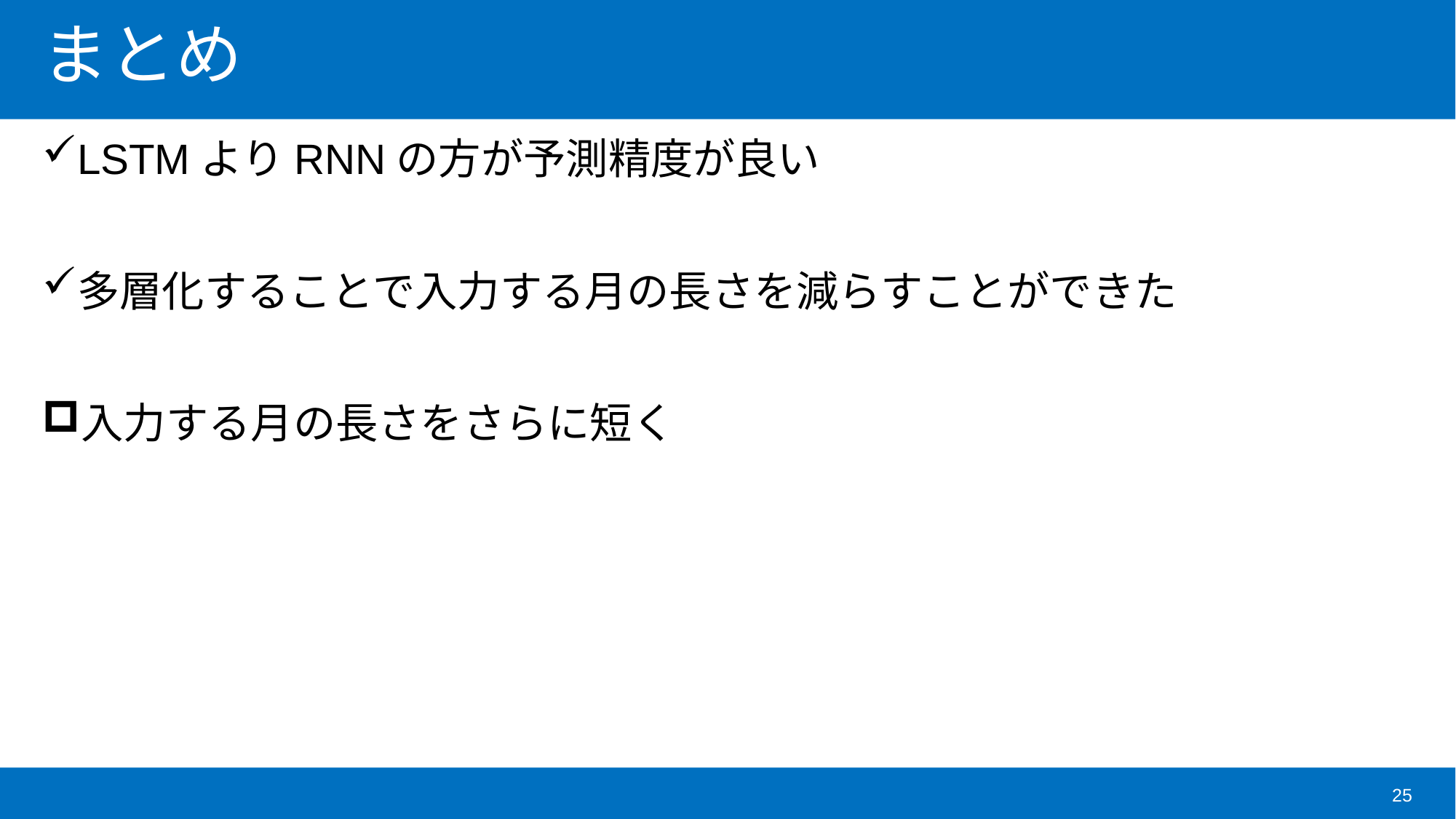

# まとめ
LSTMよりRNNの方が予測精度が良い

多層化することで入力する月の長さを減らすことができた

入力する月の長さをさらに短く

25